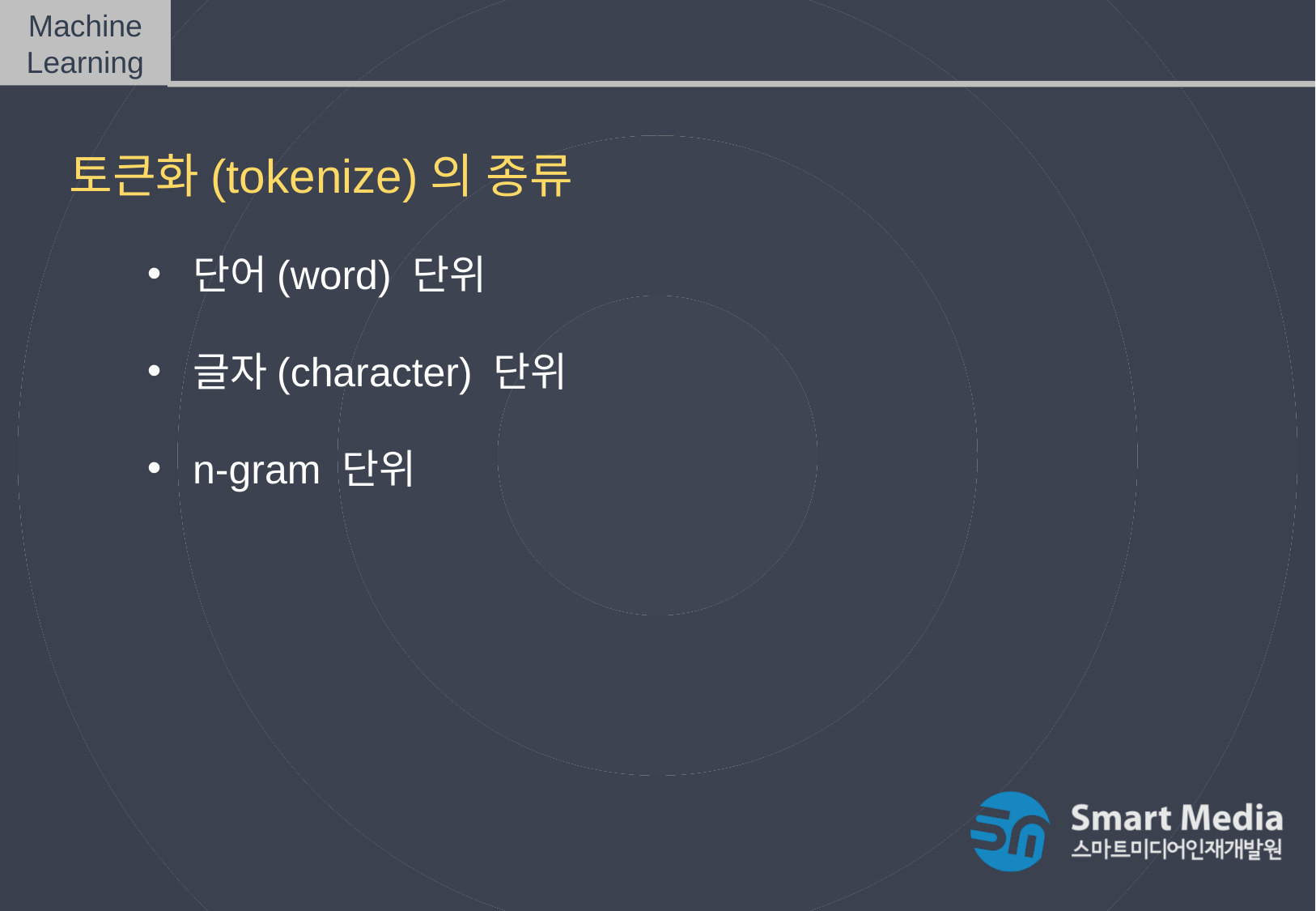

Machine Learning
텍스트마이닝(Text mining)

토큰화(tokenize)의 종류
단어(word) 단위

글자(character) 단위

n-gram 단위